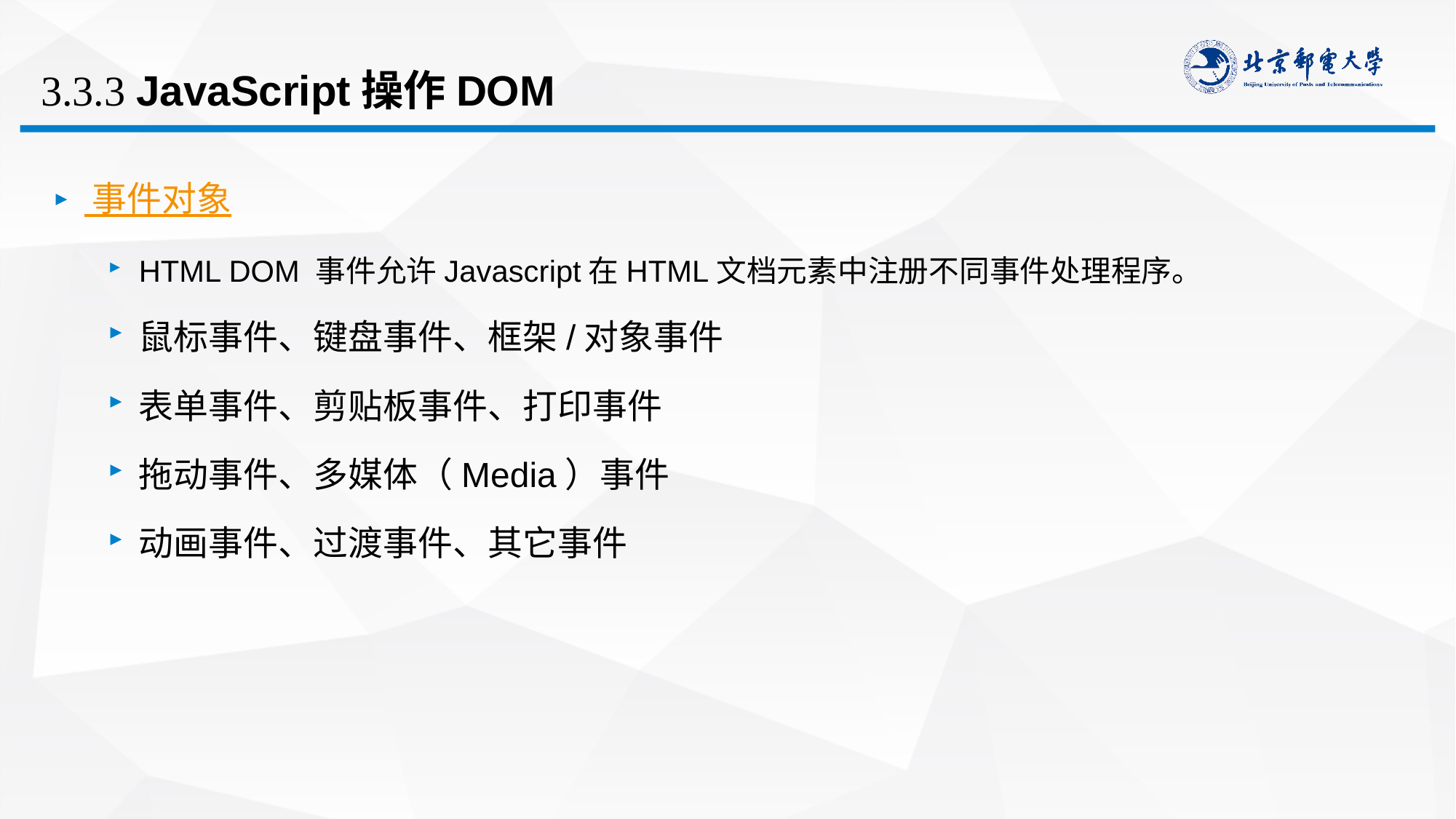

# 3.3.3 JavaScript操作DOM
 事件对象
HTML DOM 事件允许Javascript在HTML文档元素中注册不同事件处理程序。
鼠标事件、键盘事件、框架/对象事件
表单事件、剪贴板事件、打印事件
拖动事件、多媒体（Media）事件
动画事件、过渡事件、其它事件